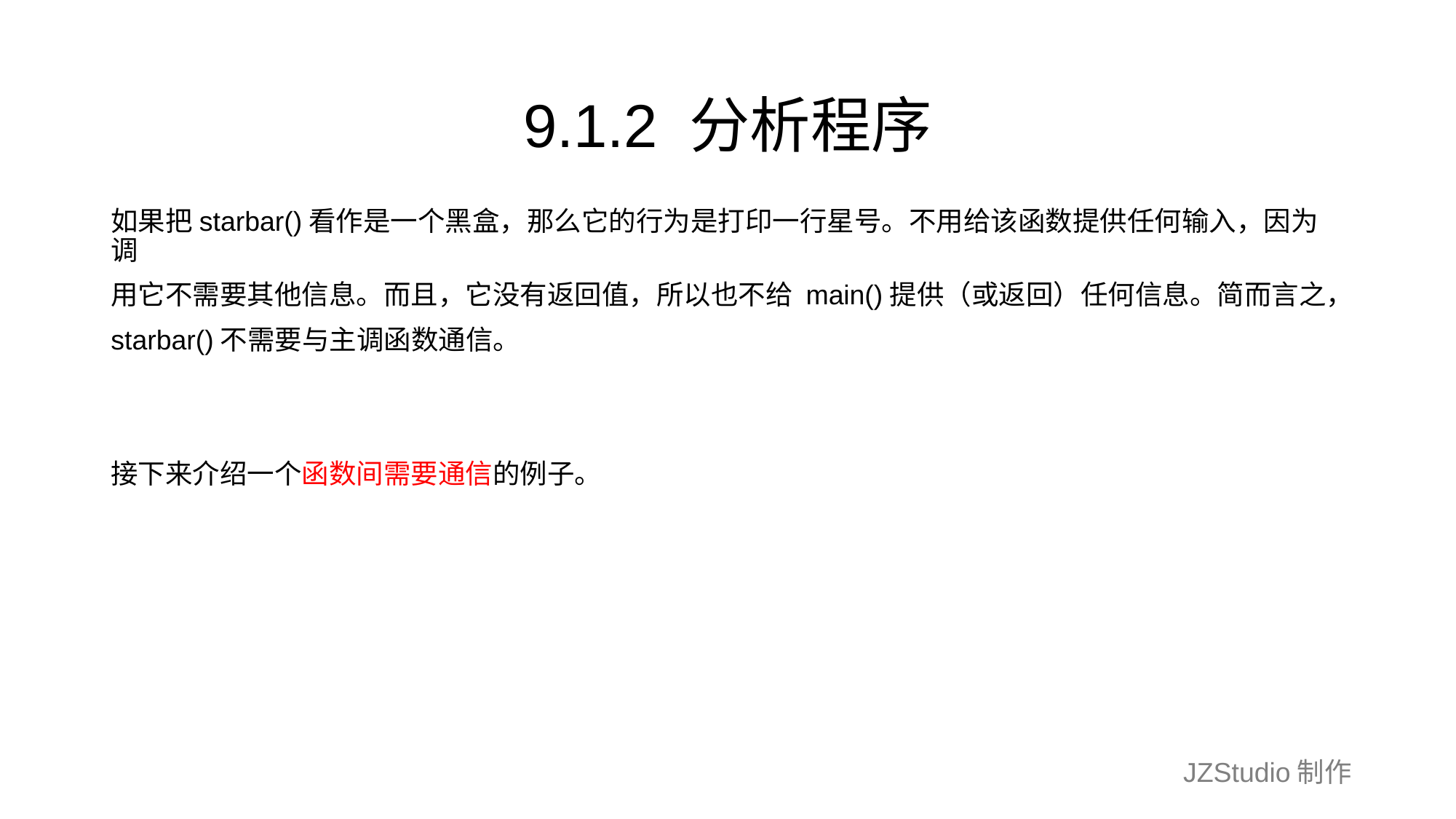

# 9.1.2 分析程序
如果把starbar()看作是一个黑盒，那么它的行为是打印一行星号。不用给该函数提供任何输入，因为调
用它不需要其他信息。而且，它没有返回值，所以也不给 main()提供（或返回）任何信息。简而言之，
starbar()不需要与主调函数通信。

接下来介绍一个函数间需要通信的例子。